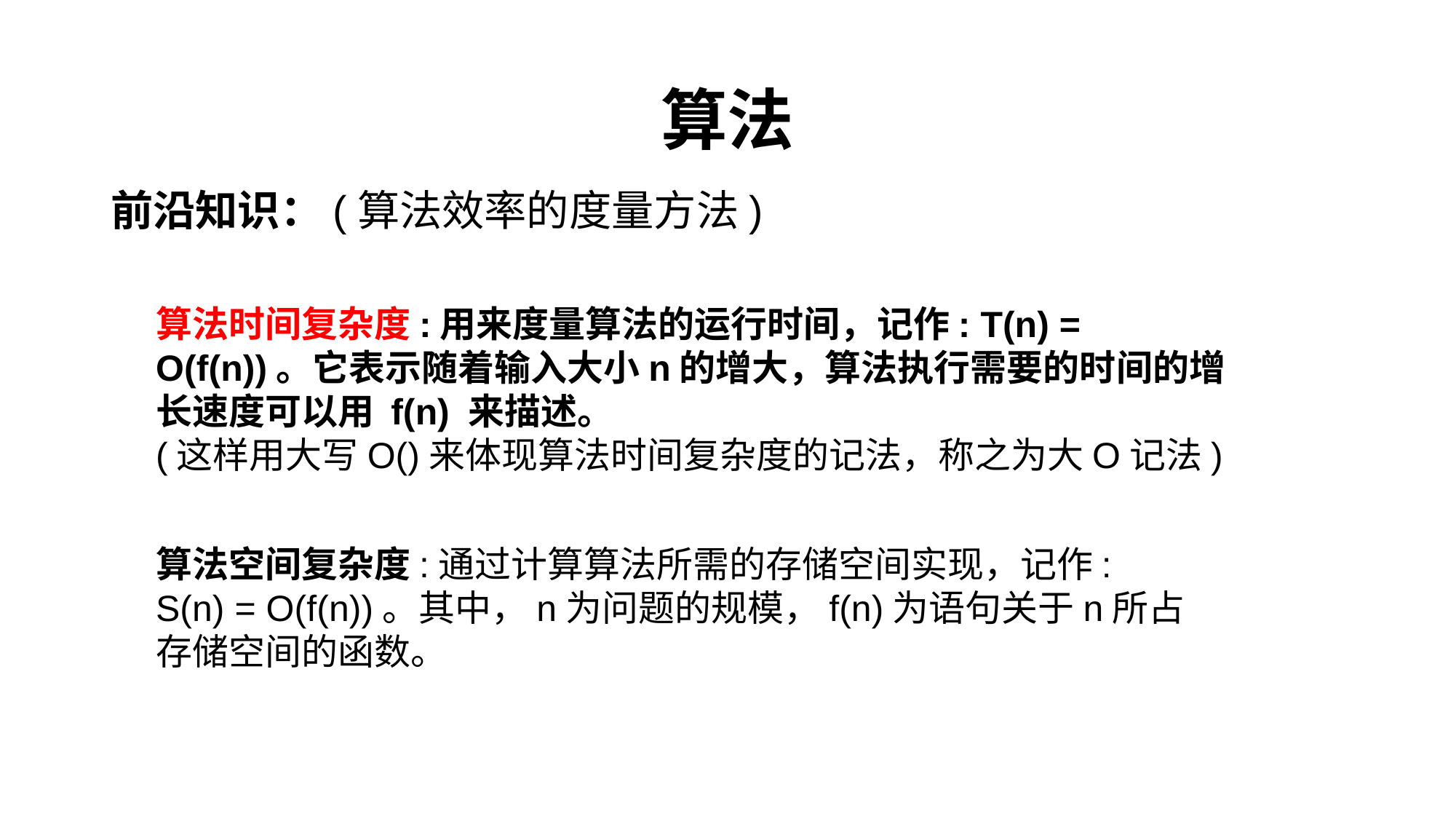

# 算法
前沿知识：(算法效率的度量方法)

算法时间复杂度:用来度量算法的运行时间，记作: T(n) = O(f(n))。它表示随着输入大小n的增大，算法执行需要的时间的增长速度可以用 f(n) 来描述。
(这样用大写O()来体现算法时间复杂度的记法，称之为大O记法)

算法空间复杂度:通过计算算法所需的存储空间实现，记作: S(n) = O(f(n))。其中，n为问题的规模，f(n)为语句关于n所占存储空间的函数。